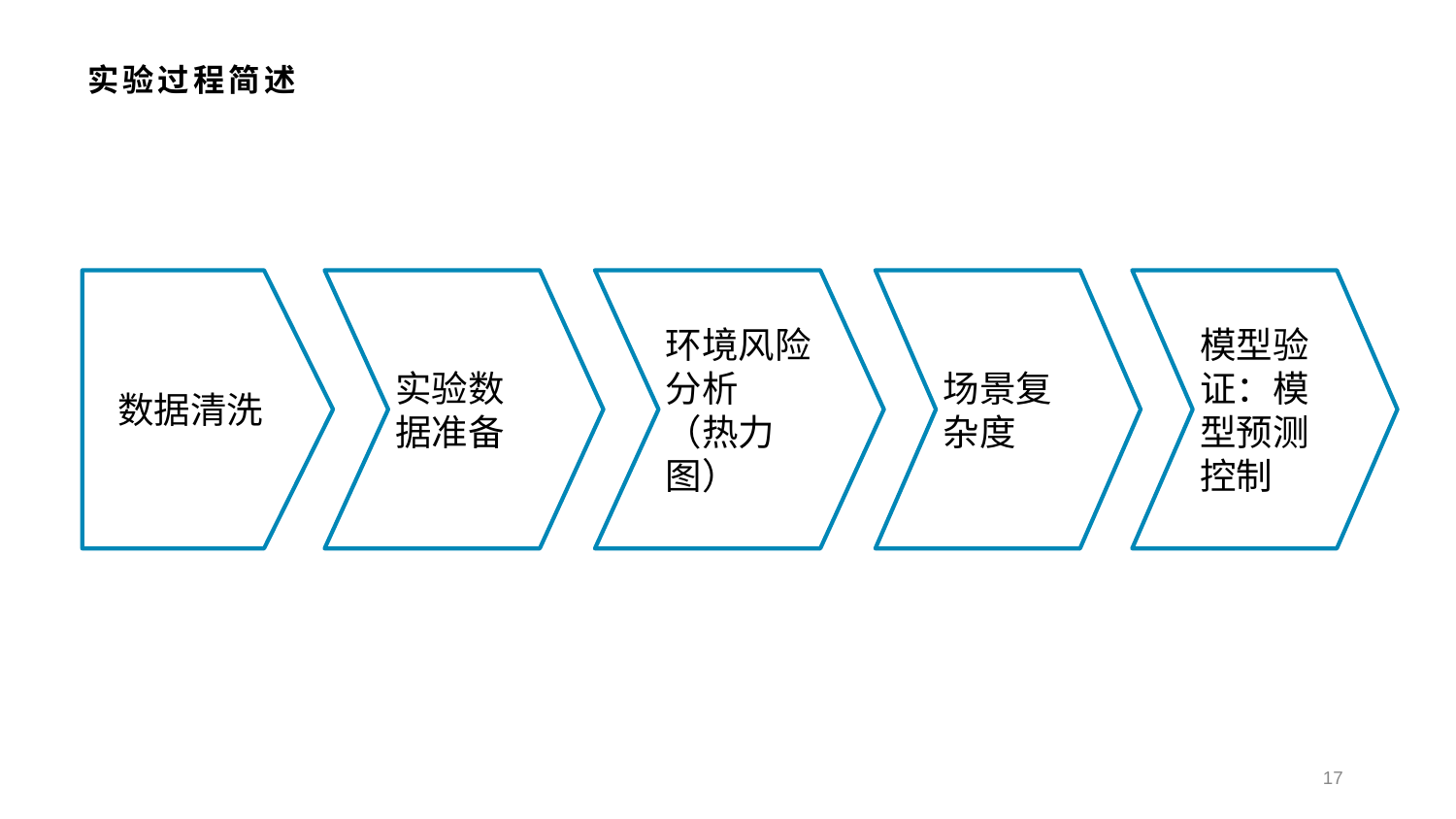

# 实验过程简述
场景复杂度
模型验证：模型预测控制
环境风险分析
（热力图）
数据清洗
实验数据准备
17